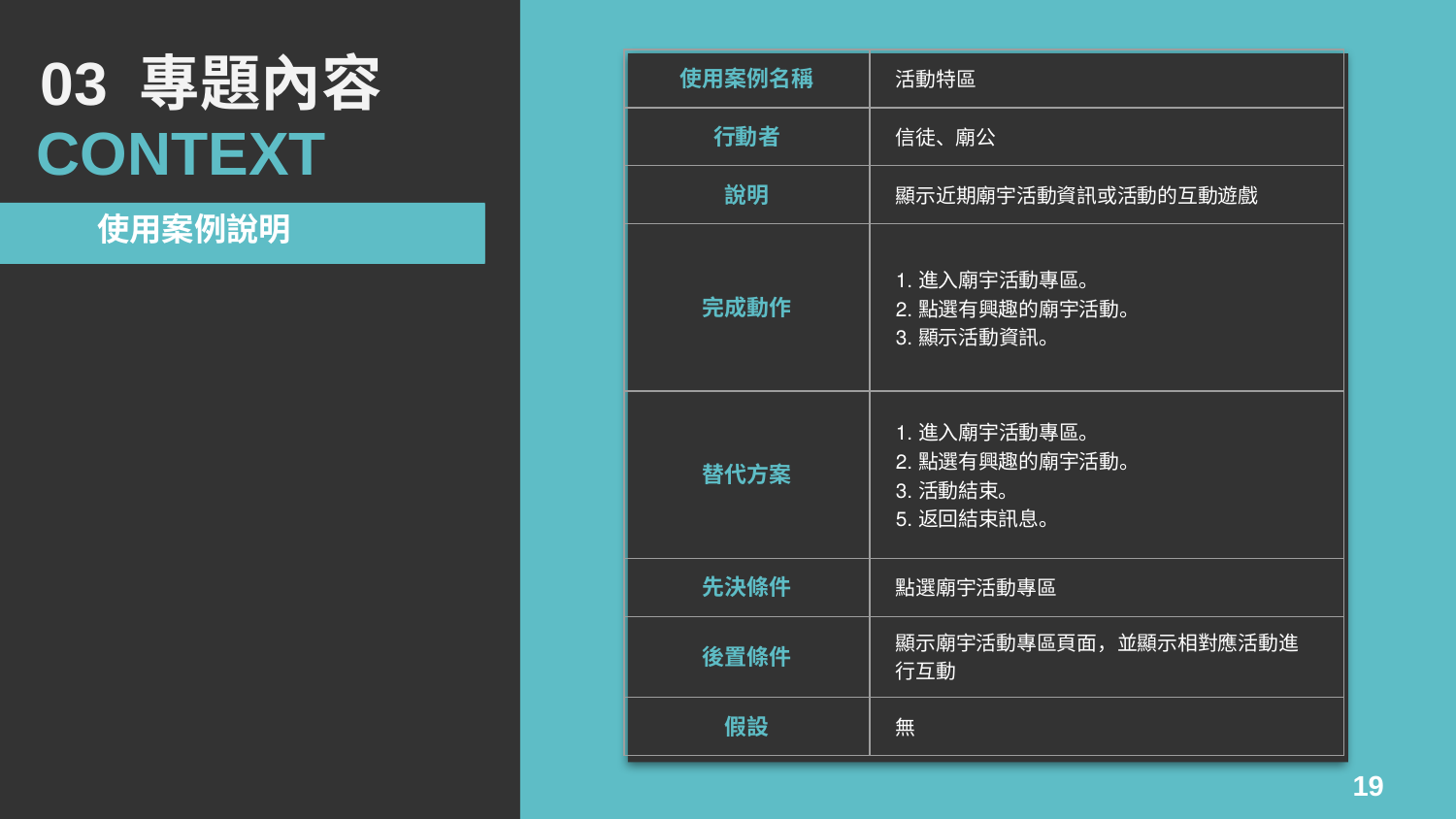

03 專題內容
| 使用案例名稱 | 活動特區 |
| --- | --- |
| 行動者 | 信徒、廟公 |
| 說明 | 顯示近期廟宇活動資訊或活動的互動遊戲 |
| 完成動作 | 1.進入廟宇活動專區。 2.點選有興趣的廟宇活動。 3.顯示活動資訊。 |
| 替代方案 | 1.進入廟宇活動專區。 2.點選有興趣的廟宇活動。 3.活動結束。 5.返回結束訊息。 |
| 先決條件 | 點選廟宇活動專區 |
| 後置條件 | 顯示廟宇活動專區頁面，並顯示相對應活動進行互動 |
| 假設 | 無 |

CONTEXT
使用案例說明

19
19